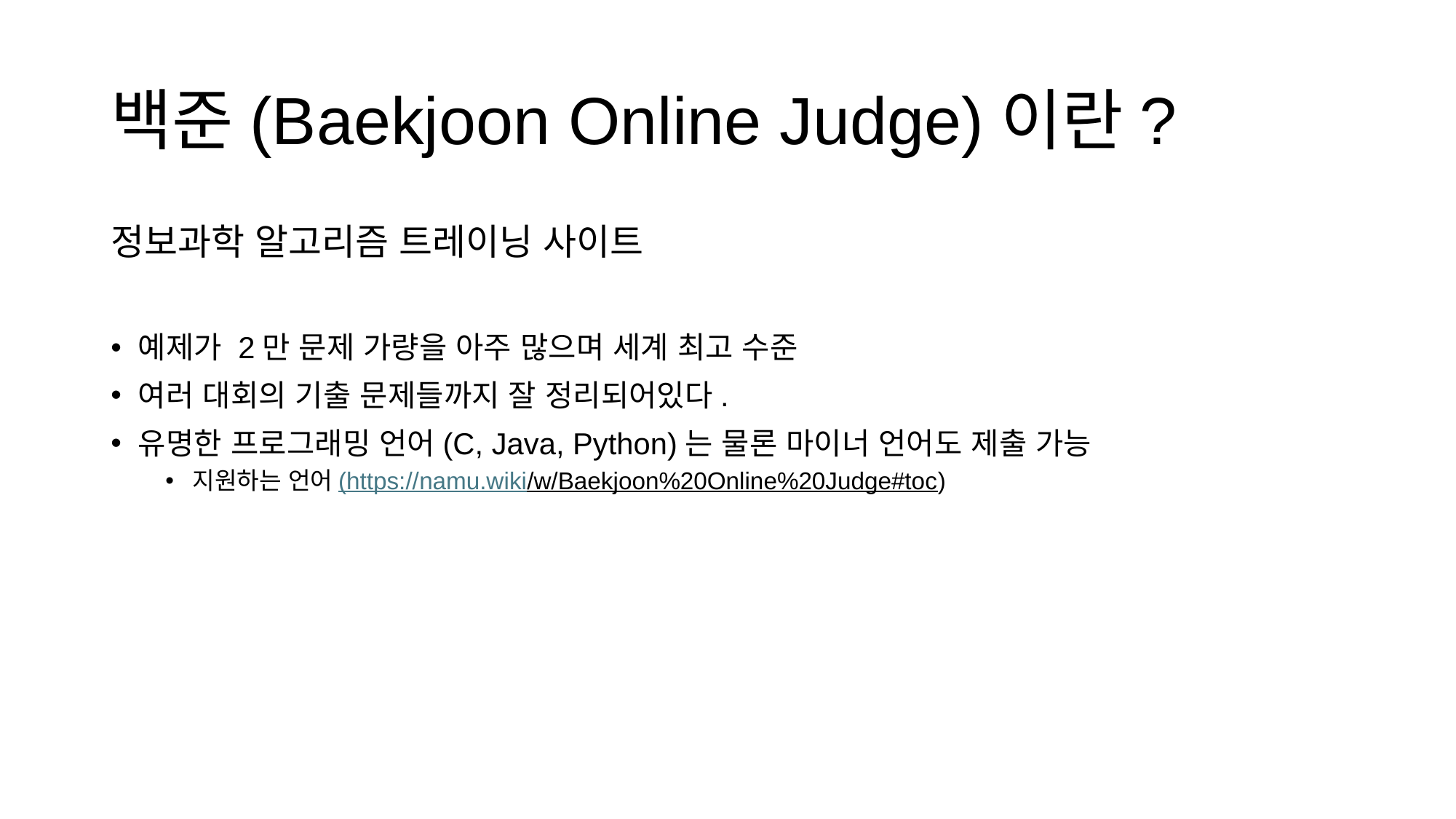

# 백준(Baekjoon Online Judge)이란?
정보과학 알고리즘 트레이닝 사이트

예제가 2만 문제 가량을 아주 많으며 세계 최고 수준
여러 대회의 기출 문제들까지 잘 정리되어있다.
유명한 프로그래밍 언어(C, Java, Python)는 물론 마이너 언어도 제출 가능
지원하는 언어(https://namu.wiki/w/Baekjoon%20Online%20Judge#toc)